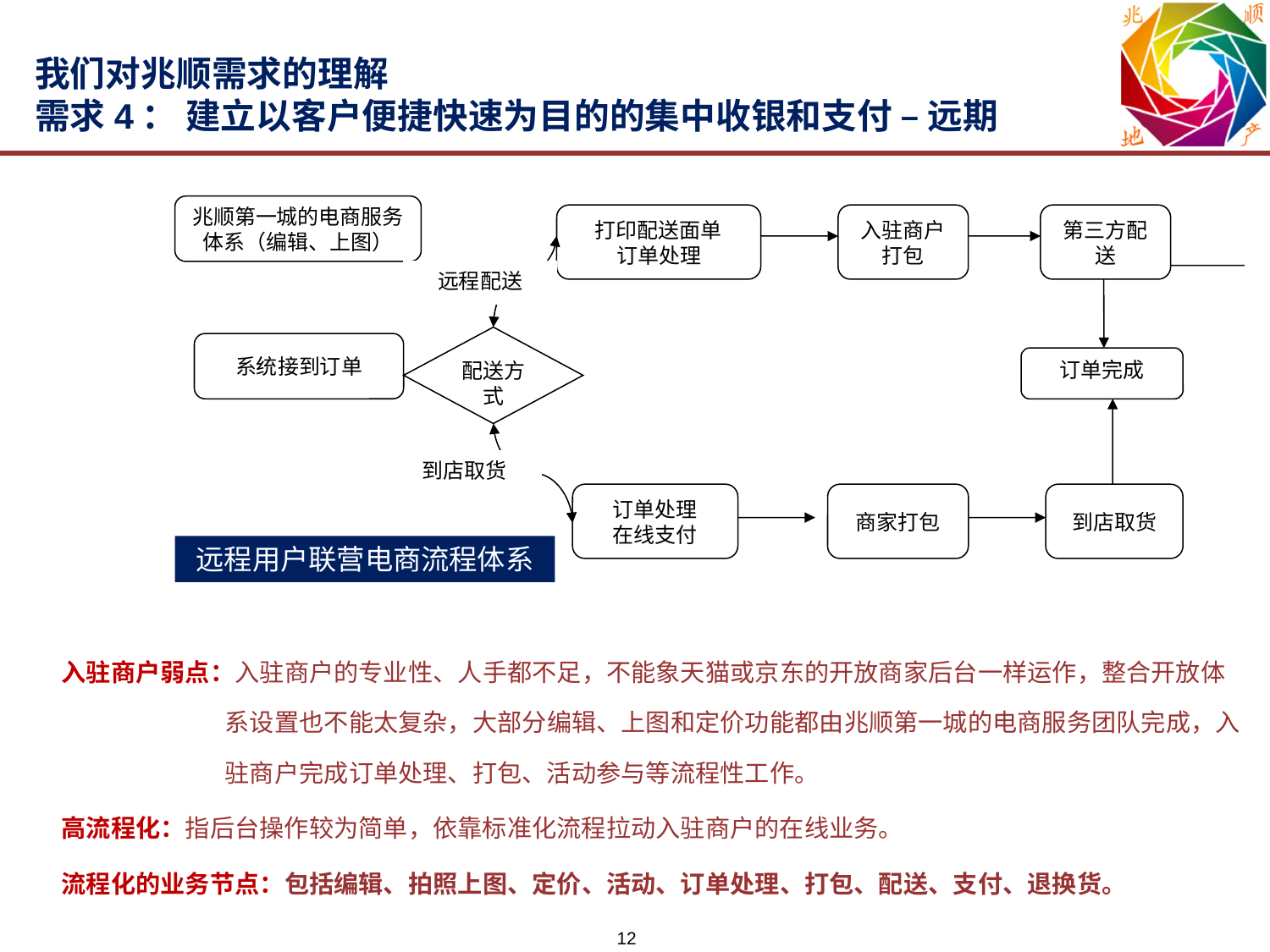

# 我们对兆顺需求的理解 需求4： 建立以客户便捷快速为目的的集中收银和支付 – 远期
兆顺第一城的电商服务体系（编辑、上图）
打印配送面单
订单处理
入驻商户打包
第三方配送

远程配送

配送方式
系统接到订单
订单完成

到店取货
订单处理
在线支付
商家打包
到店取货

远程用户联营电商流程体系
入驻商户弱点：入驻商户的专业性、人手都不足，不能象天猫或京东的开放商家后台一样运作，整合开放体系设置也不能太复杂，大部分编辑、上图和定价功能都由兆顺第一城的电商服务团队完成，入驻商户完成订单处理、打包、活动参与等流程性工作。
高流程化：指后台操作较为简单，依靠标准化流程拉动入驻商户的在线业务。
流程化的业务节点：包括编辑、拍照上图、定价、活动、订单处理、打包、配送、支付、退换货。

12